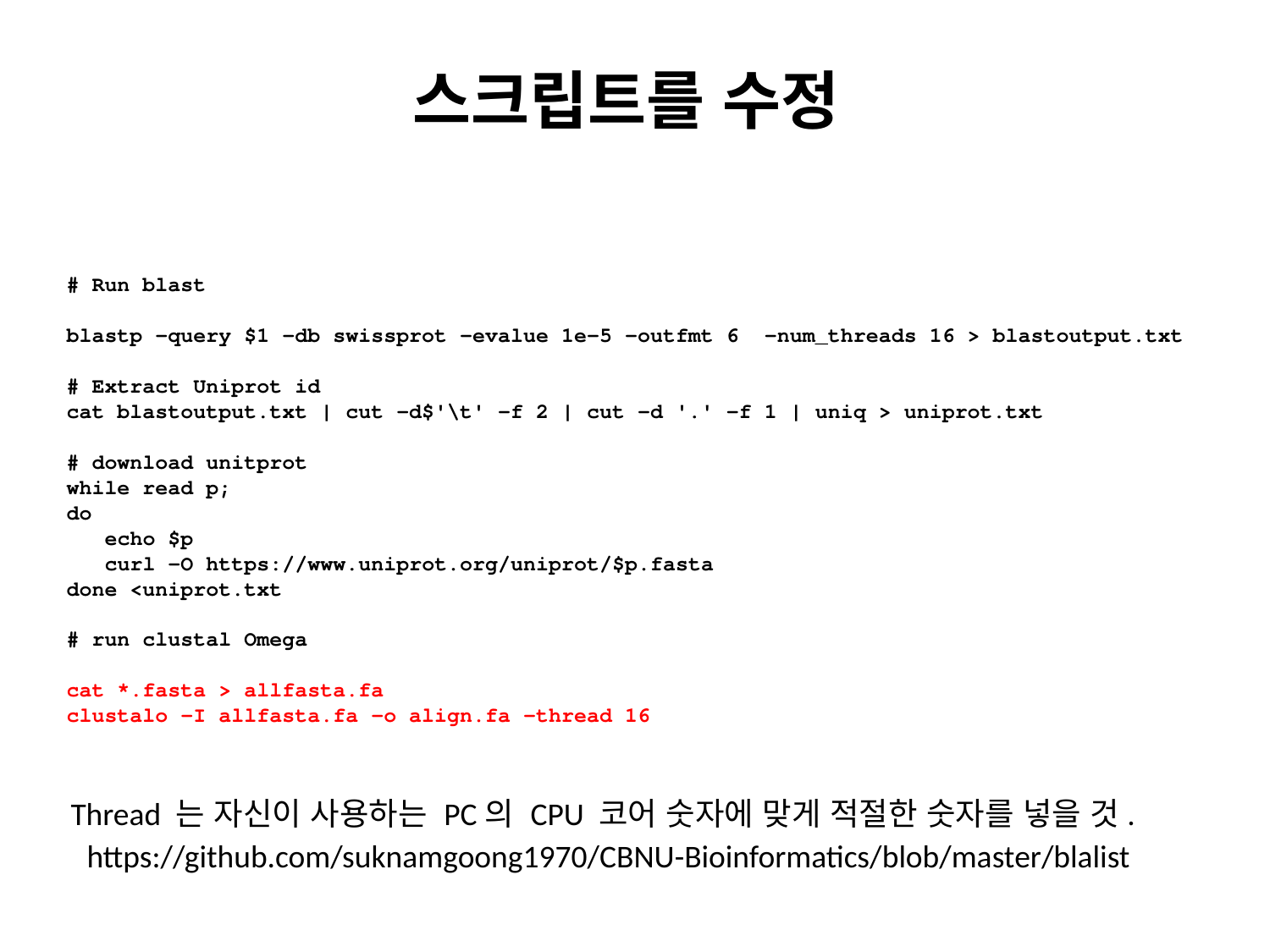

# 스크립트를 수정
# Run blast

blastp -query $1 -db swissprot -evalue 1e-5 -outfmt 6  -num_threads 16 > blastoutput.txt

# Extract Uniprot id
cat blastoutput.txt | cut -d$'\t' -f 2 | cut -d '.' -f 1 | uniq > uniprot.txt

# download unitprot
while read p;
do
   echo $p
   curl -O https://www.uniprot.org/uniprot/$p.fasta
done <uniprot.txt

# run clustal Omega

cat *.fasta > allfasta.fa
clustalo –I allfasta.fa -o align.fa –thread 16
Thread 는 자신이 사용하는 PC의 CPU 코어 숫자에 맞게 적절한 숫자를 넣을 것.
https://github.com/suknamgoong1970/CBNU-Bioinformatics/blob/master/blalist